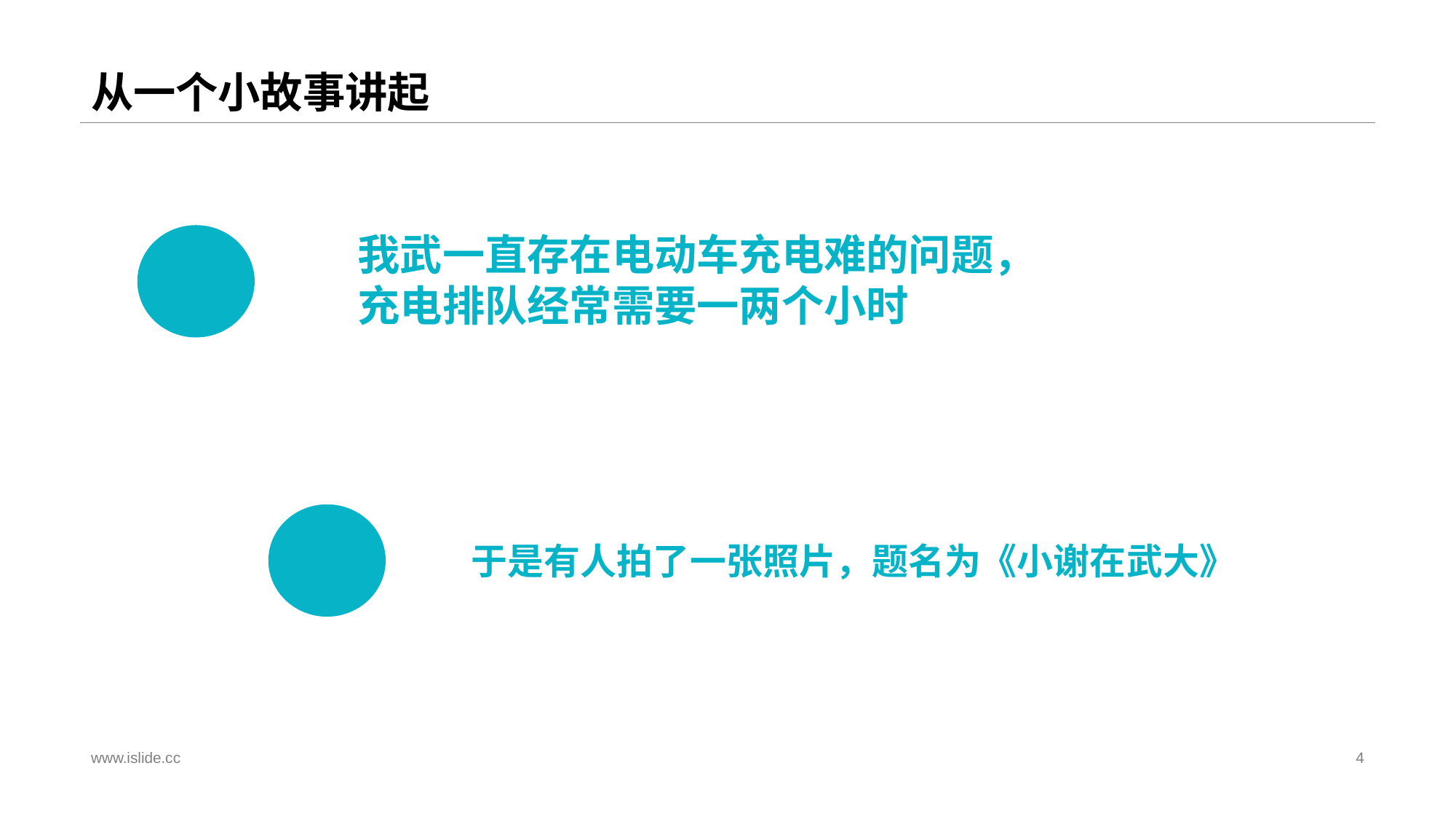

# 从一个小故事讲起
我武一直存在电动车充电难的问题，
充电排队经常需要一两个小时

于是有人拍了一张照片，题名为《小谢在武大》
www.islide.cc
4